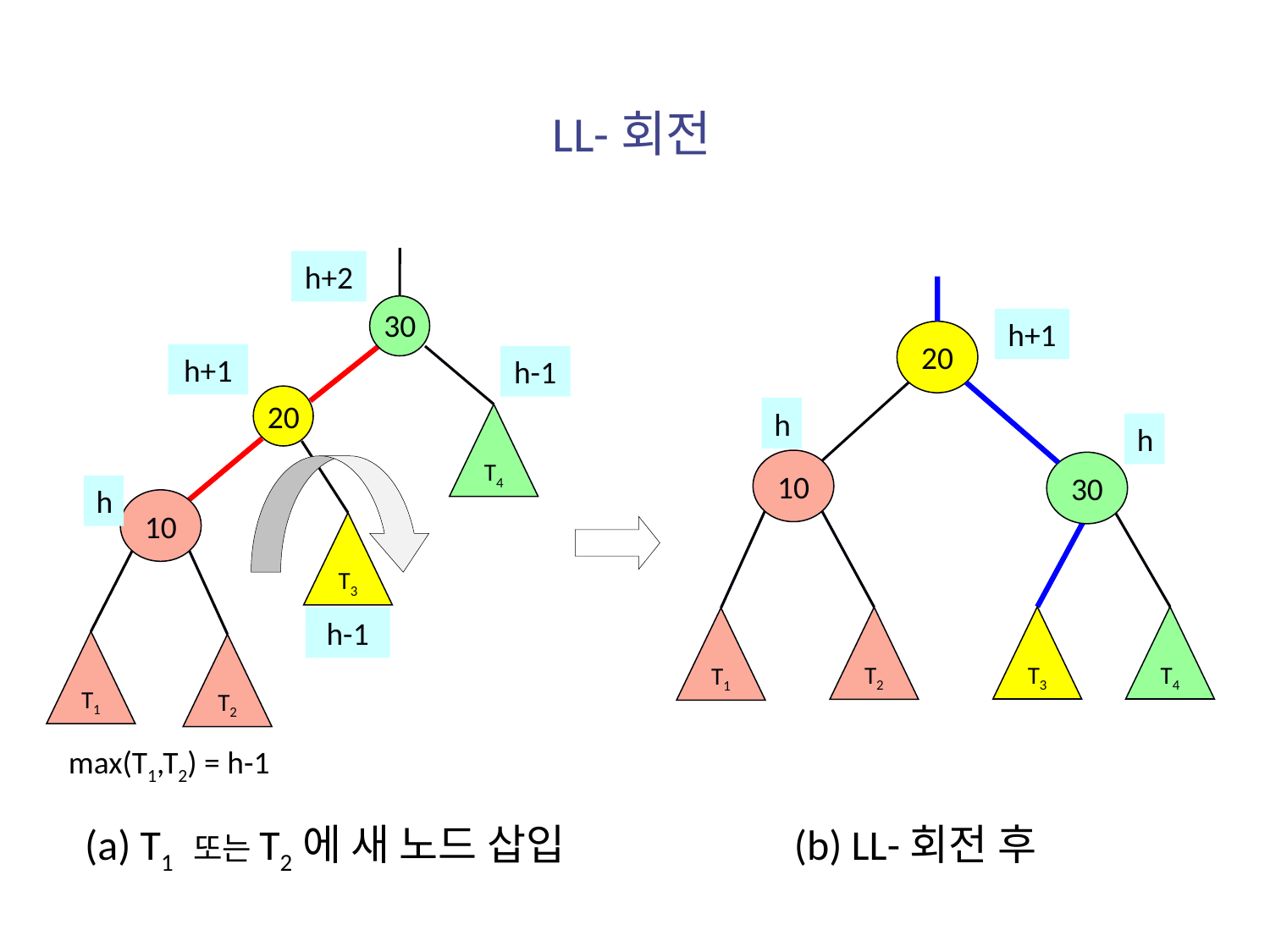

LL-회전

h+2

30
h+1
20
h+1
h-1

20
h
T4
h

10
30
h
10
T3

h-1
T3
T4
T2
T1
T1
T2
max(T1,T2) = h-1
(a) T1 또는T2에 새 노드 삽입                       (b) LL-회전 후